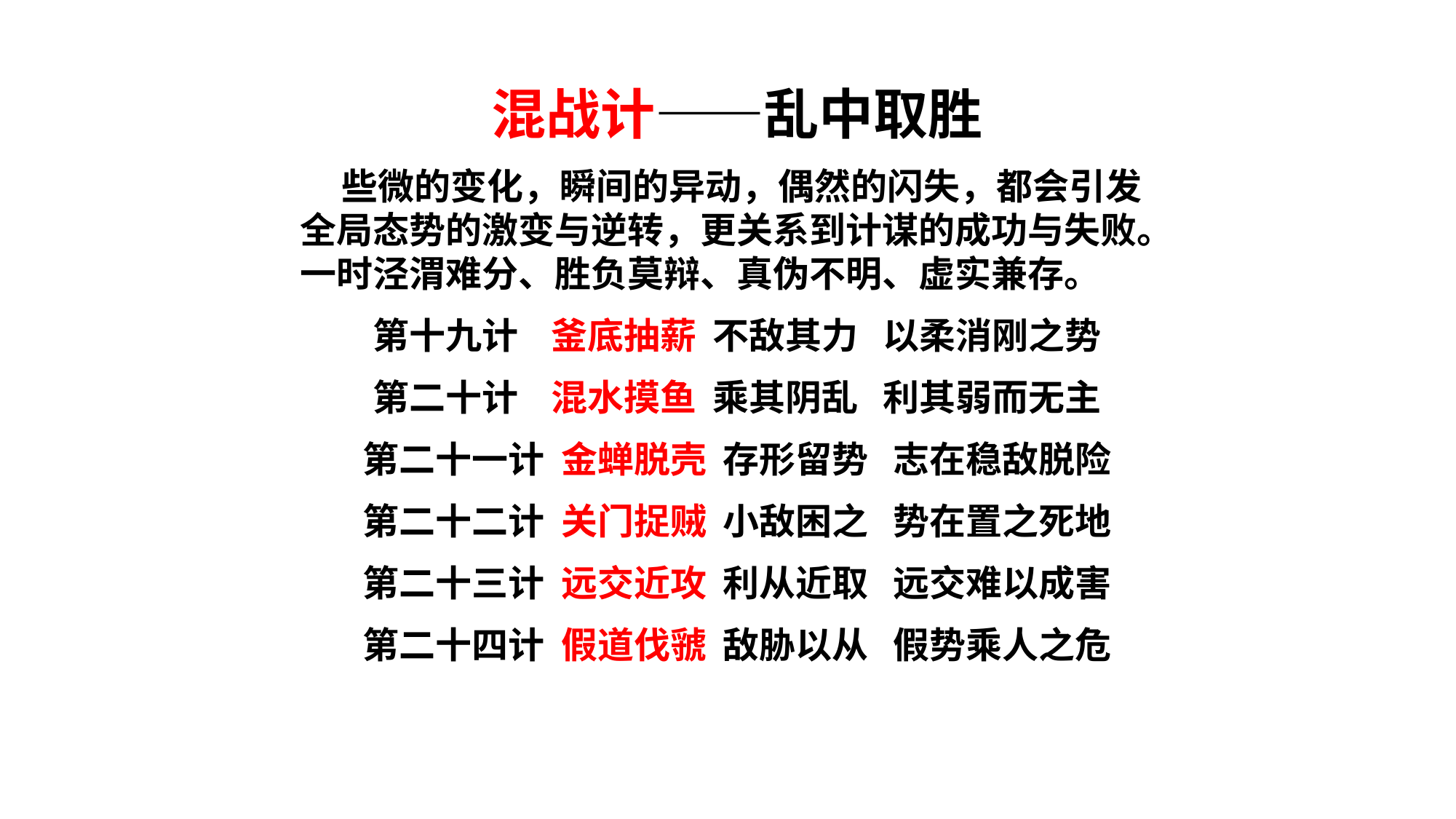

混战计——乱中取胜
    些微的变化，瞬间的异动，偶然的闪失，都会引发全局态势的激变与逆转，更关系到计谋的成功与失败。一时泾渭难分、胜负莫辩、真伪不明、虚实兼存。
第十九计    釜底抽薪  不敌其力   以柔消刚之势
第二十计    混水摸鱼  乘其阴乱   利其弱而无主
第二十一计  金蝉脱壳  存形留势   志在稳敌脱险
第二十二计  关门捉贼  小敌困之   势在置之死地
第二十三计  远交近攻  利从近取   远交难以成害
第二十四计  假道伐虢  敌胁以从   假势乘人之危